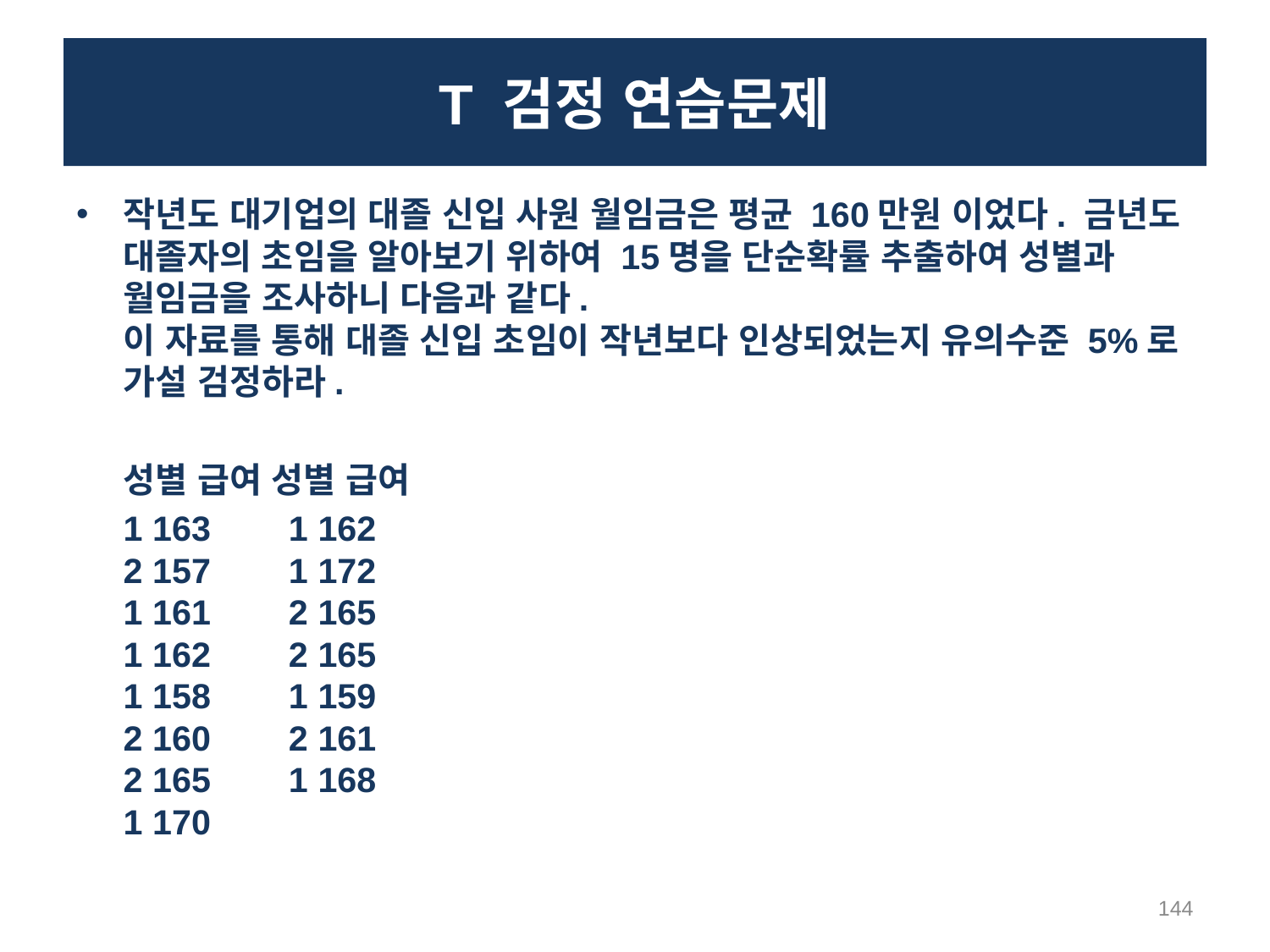

# T 검정 연습문제
작년도 대기업의 대졸 신입 사원 월임금은 평균 160만원 이었다. 금년도 대졸자의 초임을 알아보기 위하여 15명을 단순확률 추출하여 성별과 월임금을 조사하니 다음과 같다.
이 자료를 통해 대졸 신입 초임이 작년보다 인상되었는지 유의수준 5%로 가설 검정하라.

	성별 급여 성별 급여
	1 163        1 162
2 157        1 172
1 161        2 165
1 162        2 165
1 158        1 159
2 160        2 161
2 165        1 168
1 170
144